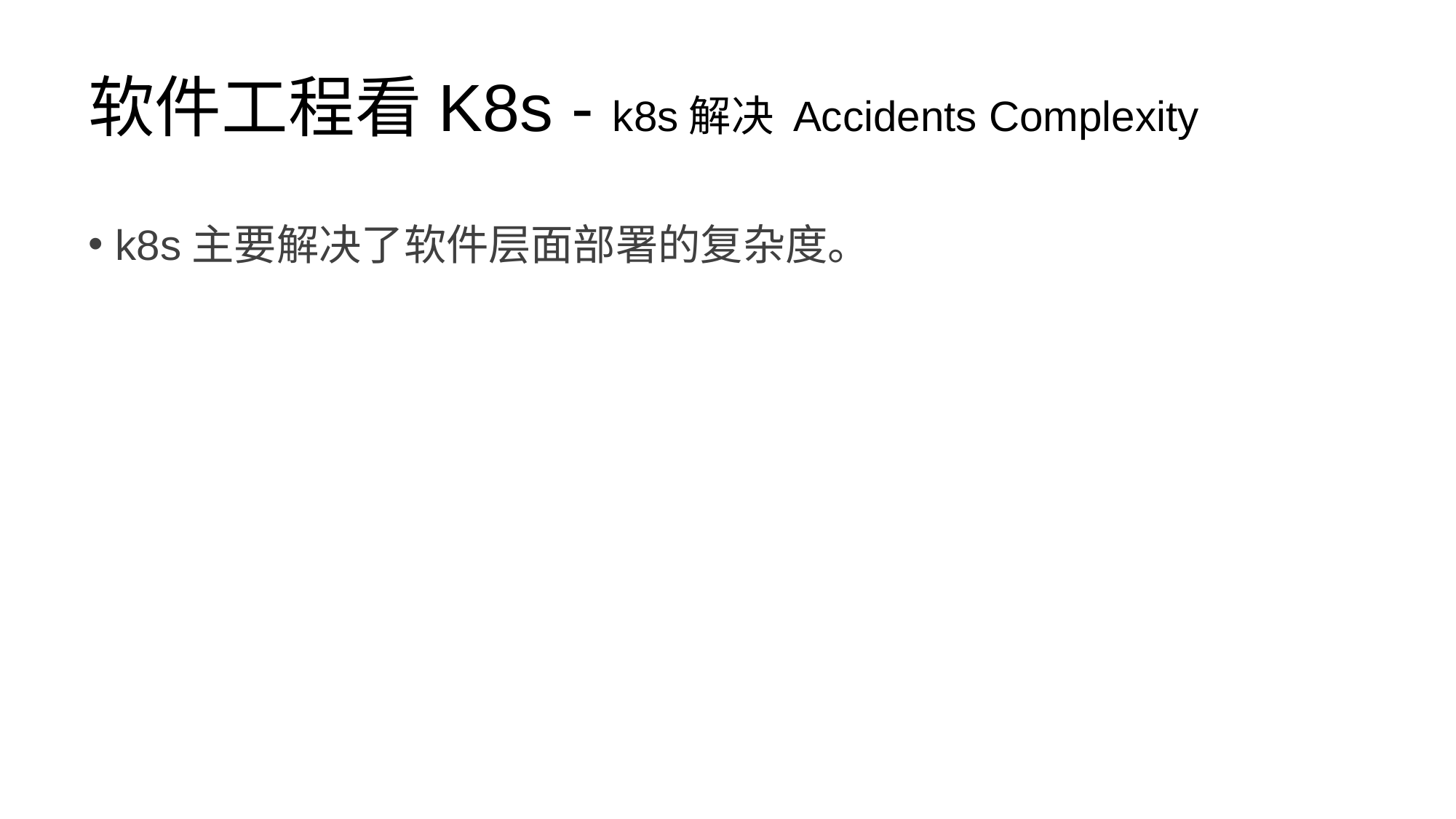

# 软件工程看K8s - k8s解决 Accidents Complexity
k8s主要解决了软件层面部署的复杂度。